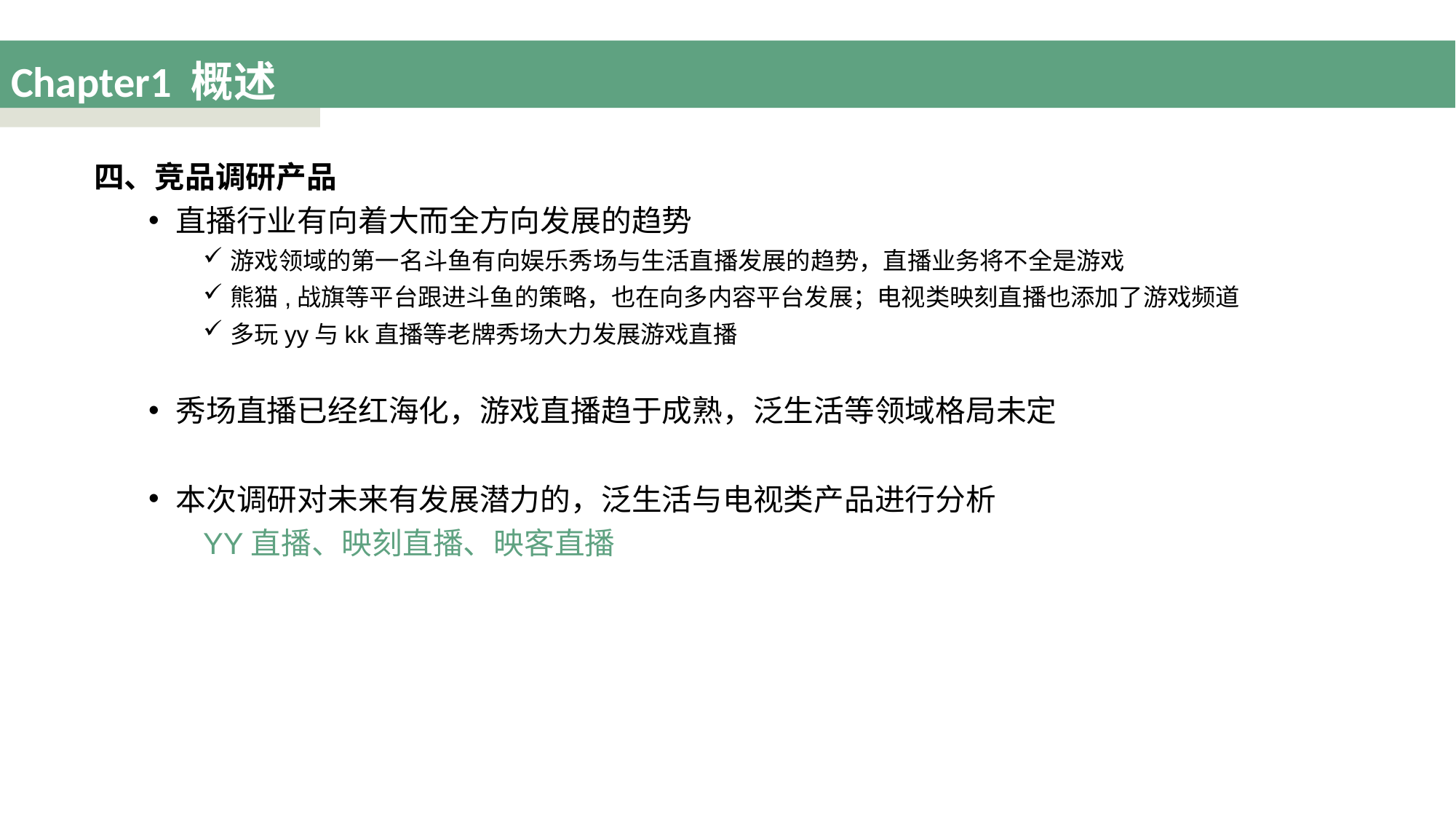

# Chapter1 概述
四、竞品调研产品
直播行业有向着大而全方向发展的趋势
游戏领域的第一名斗鱼有向娱乐秀场与生活直播发展的趋势，直播业务将不全是游戏
熊猫,战旗等平台跟进斗鱼的策略，也在向多内容平台发展；电视类映刻直播也添加了游戏频道
多玩yy与kk直播等老牌秀场大力发展游戏直播

秀场直播已经红海化，游戏直播趋于成熟，泛生活等领域格局未定

本次调研对未来有发展潜力的，泛生活与电视类产品进行分析
YY直播、映刻直播、映客直播